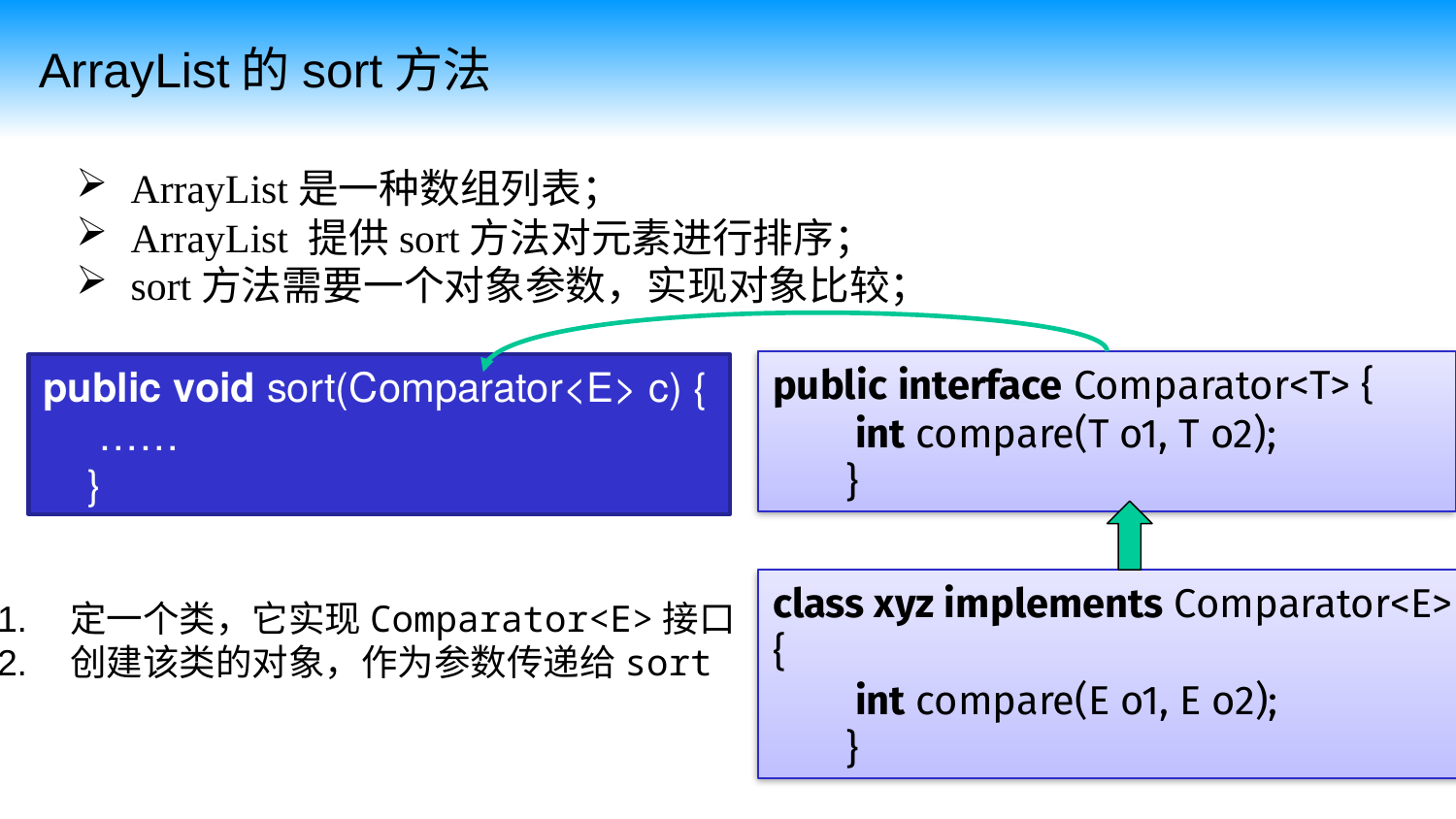

ArrayList的sort方法
ArrayList是一种数组列表；
ArrayList 提供sort方法对元素进行排序；
sort方法需要一个对象参数，实现对象比较；
public interface Comparator<T> {
 int compare(T o1, T o2);
}
public void sort(Comparator<E> c) {
     ……
    }

class xyz implements Comparator<E> {
 int compare(E o1, E o2);
}
定一个类，它实现Comparator<E>接口
创建该类的对象，作为参数传递给sort